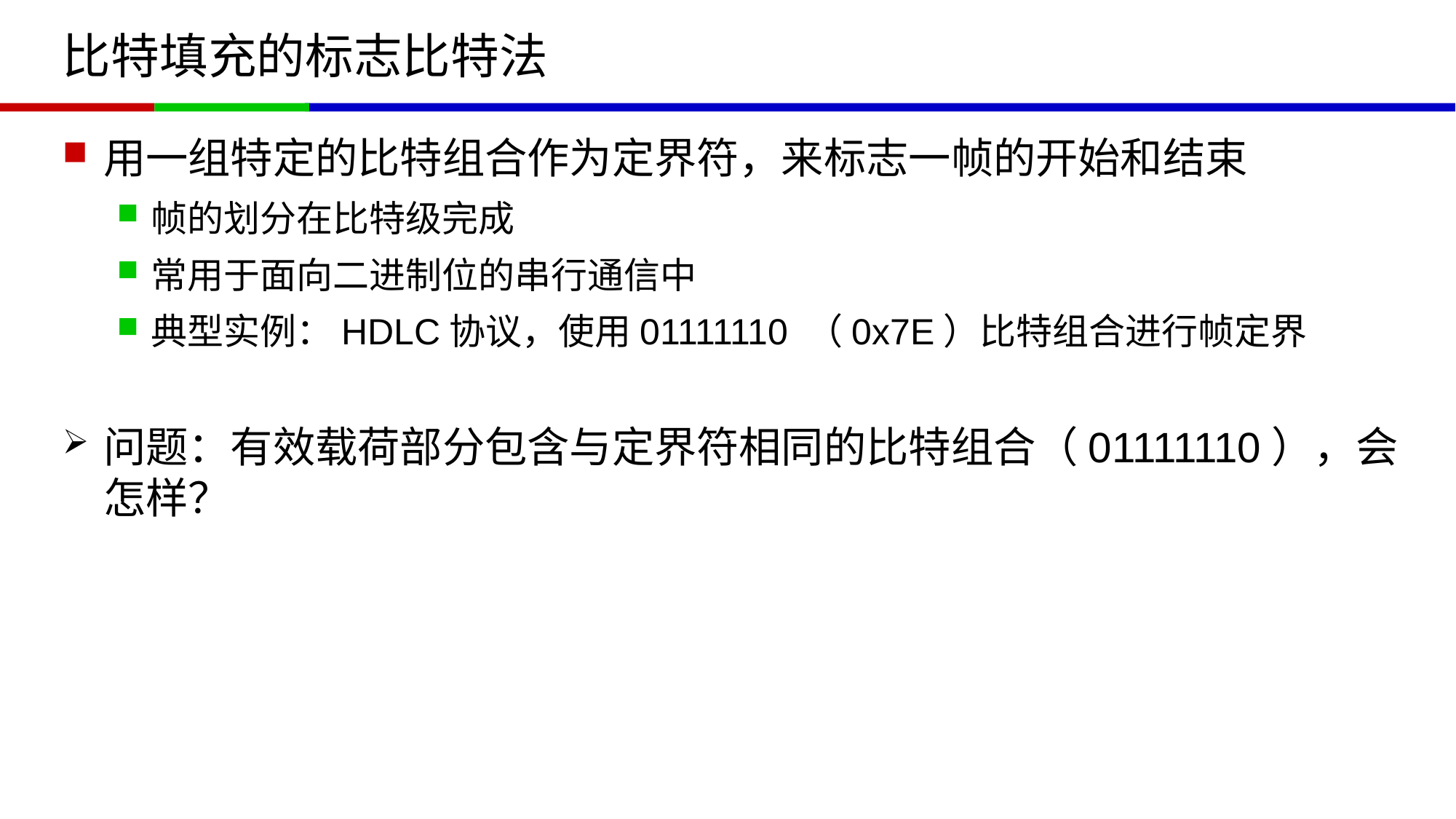

# 比特填充的标志比特法
用一组特定的比特组合作为定界符，来标志一帧的开始和结束
帧的划分在比特级完成
常用于面向二进制位的串行通信中
典型实例：HDLC协议，使用01111110 （0x7E）比特组合进行帧定界

问题：有效载荷部分包含与定界符相同的比特组合（01111110），会怎样？

18